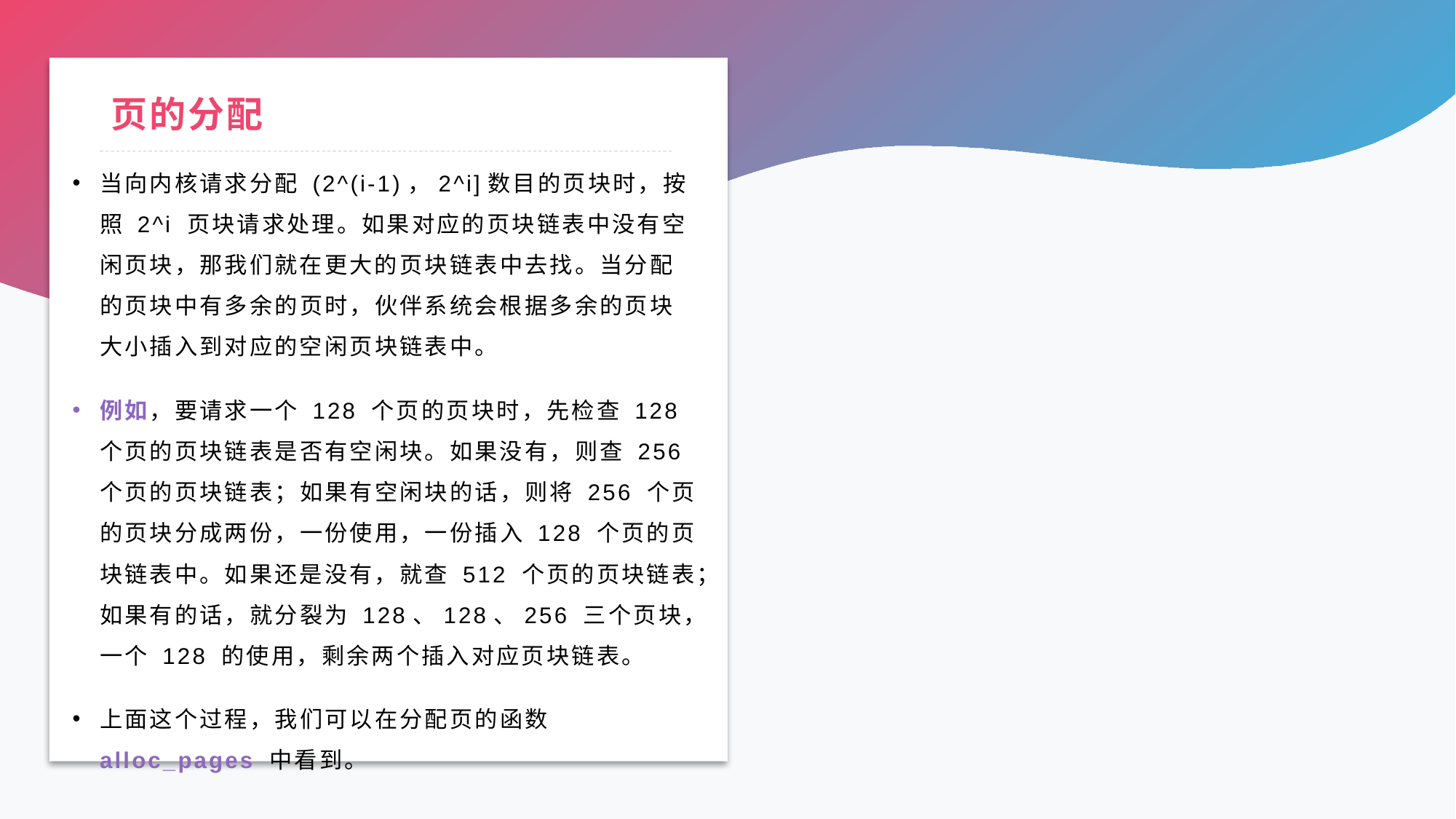

# 页的分配
当向内核请求分配 (2^(i-1)，2^i]数目的页块时，按照 2^i 页块请求处理。如果对应的页块链表中没有空闲页块，那我们就在更大的页块链表中去找。当分配的页块中有多余的页时，伙伴系统会根据多余的页块大小插入到对应的空闲页块链表中。
例如，要请求一个 128 个页的页块时，先检查 128 个页的页块链表是否有空闲块。如果没有，则查 256 个页的页块链表；如果有空闲块的话，则将 256 个页的页块分成两份，一份使用，一份插入 128 个页的页块链表中。如果还是没有，就查 512 个页的页块链表；如果有的话，就分裂为 128、128、256 三个页块，一个 128 的使用，剩余两个插入对应页块链表。
上面这个过程，我们可以在分配页的函数 alloc_pages 中看到。